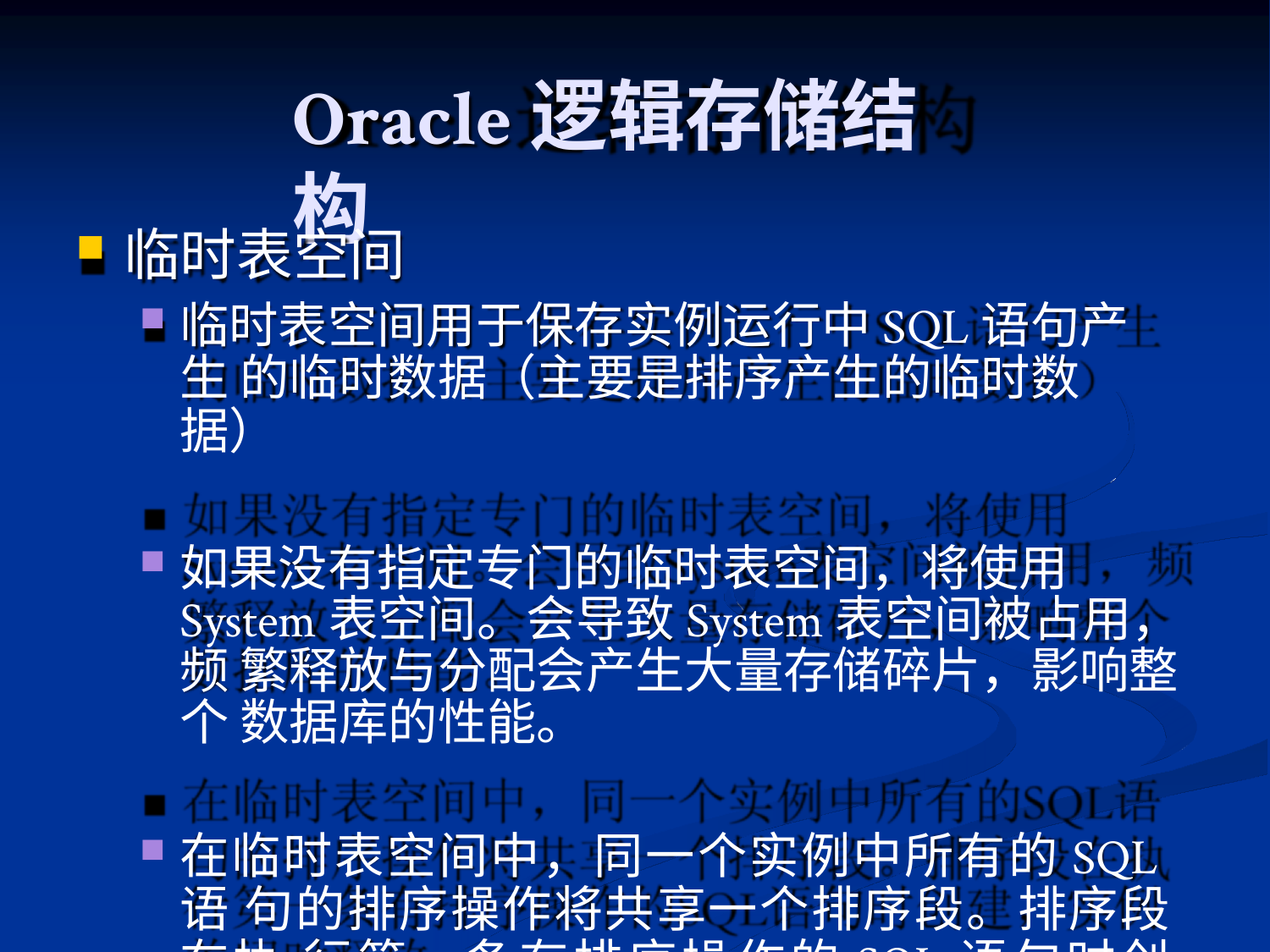

# Oracle逻辑存储结构

临时表空间
临时表空间用于保存实例运行中SQL语句产生 的临时数据（主要是排序产生的临时数据）

如果没有指定专门的临时表空间，将使用 System表空间。会导致System表空间被占用，频 繁释放与分配会产生大量存储碎片，影响整个 数据库的性能。

在临时表空间中，同一个实例中所有的SQL语 句的排序操作将共享一个排序段。排序段在执 行第一条有排序操作的SQL语句时创建，实例